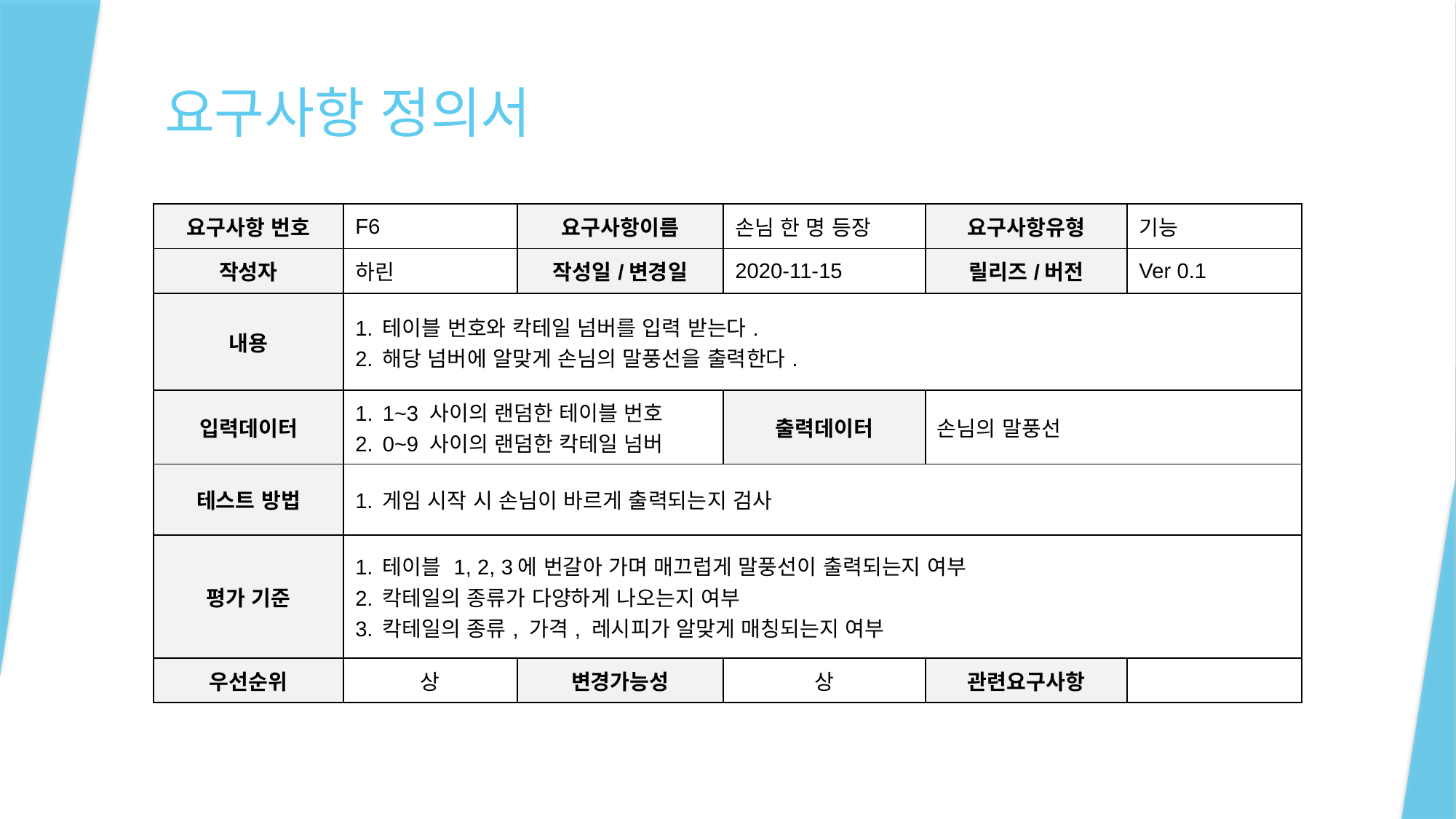

# 요구사항 정의서
| 요구사항 번호 | F6 | 요구사항이름 | 손님 한 명 등장 | 요구사항유형 | 기능 |
| --- | --- | --- | --- | --- | --- |
| 작성자 | 하린 | 작성일/변경일 | 2020-11-15 | 릴리즈/버전 | Ver 0.1 |
| 내용 | 테이블 번호와 칵테일 넘버를 입력 받는다. 해당 넘버에 알맞게 손님의 말풍선을 출력한다. |  |  |  |  |
| 입력데이터 | 1~3 사이의 랜덤한 테이블 번호 0~9 사이의 랜덤한 칵테일 넘버 |  | 출력데이터 | 손님의 말풍선 |  |
| 테스트 방법 | 게임 시작 시 손님이 바르게 출력되는지 검사 |  |  |  |  |
| 평가 기준 | 테이블 1, 2, 3에 번갈아 가며 매끄럽게 말풍선이 출력되는지 여부 칵테일의 종류가 다양하게 나오는지 여부 칵테일의 종류, 가격, 레시피가 알맞게 매칭되는지 여부 |  |  |  |  |
| 우선순위 | 상 | 변경가능성 | 상 | 관련요구사항 |  |